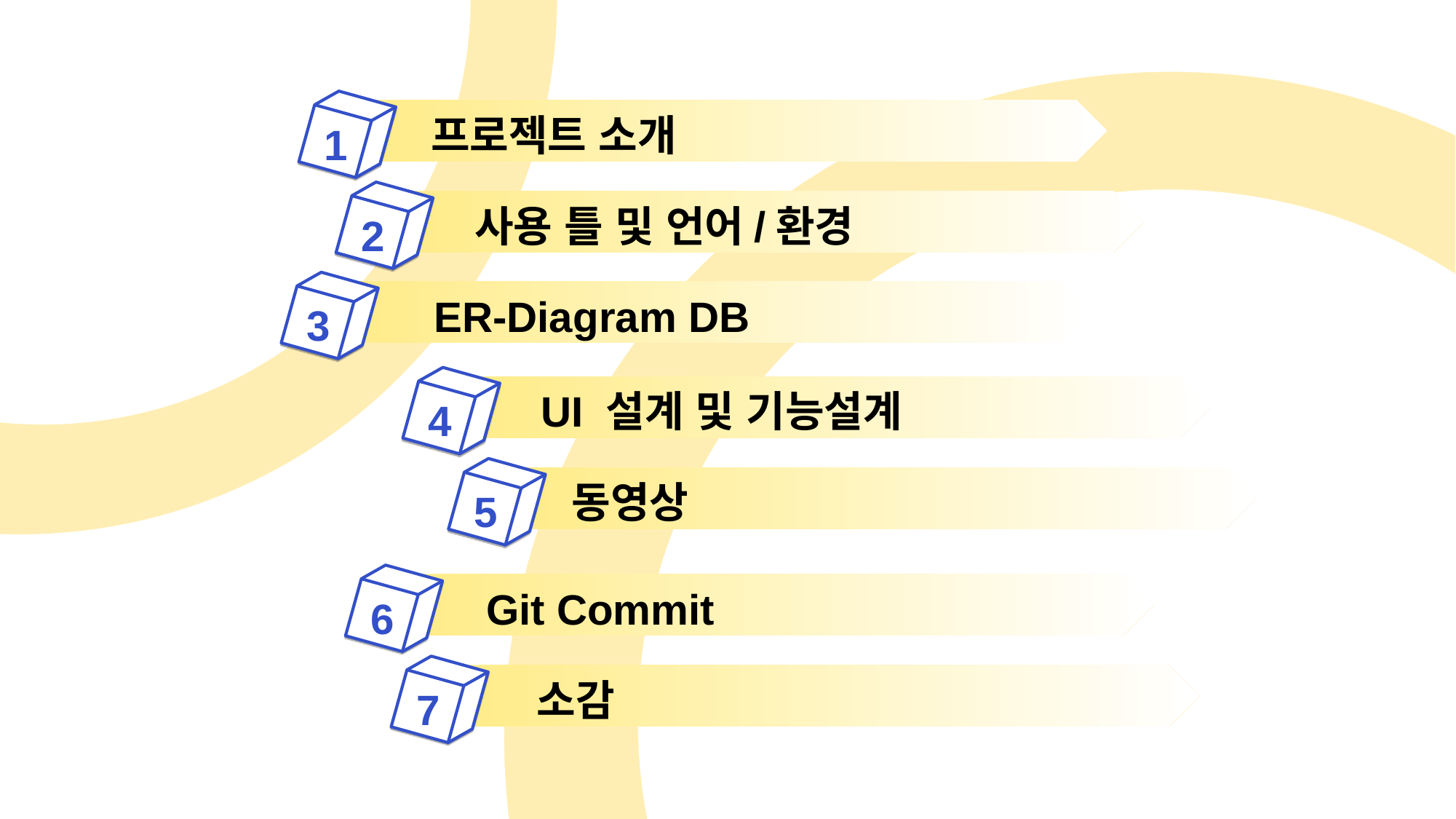

프로젝트 소개
1

사용 틀 및 언어/환경
2

ER-Diagram DB
3

UI 설계 및 기능설계
4

동영상
5

Git Commit
6

소감
7